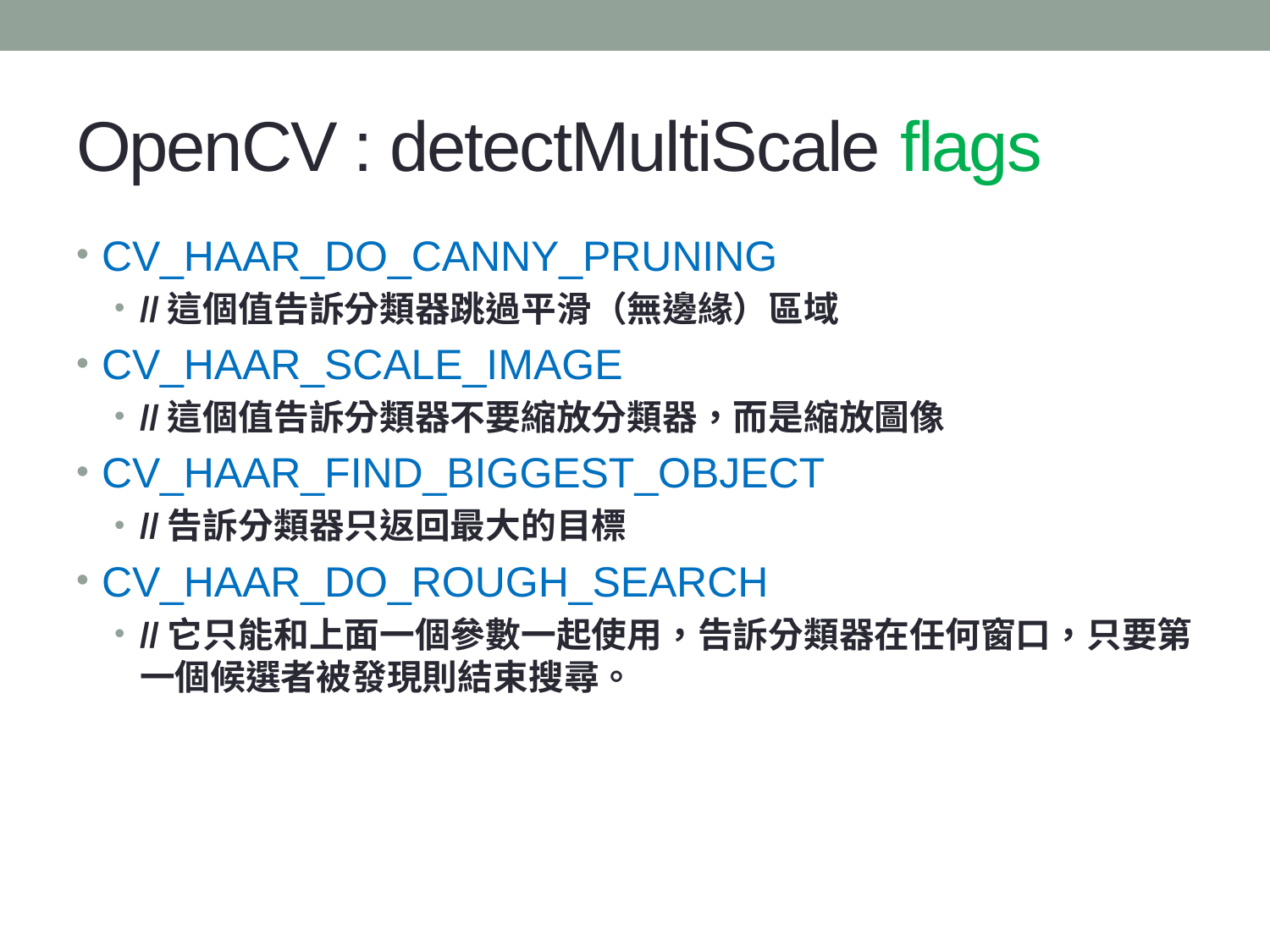

# OpenCV : detectMultiScale flags
CV_HAAR_DO_CANNY_PRUNING
//這個值告訴分類器跳過平滑（無邊緣）區域
CV_HAAR_SCALE_IMAGE
//這個值告訴分類器不要縮放分類器，而是縮放圖像
CV_HAAR_FIND_BIGGEST_OBJECT
//告訴分類器只返回最大的目標
CV_HAAR_DO_ROUGH_SEARCH
//它只能和上面一個參數一起使用，告訴分類器在任何窗口，只要第一個候選者被發現則結束搜尋。